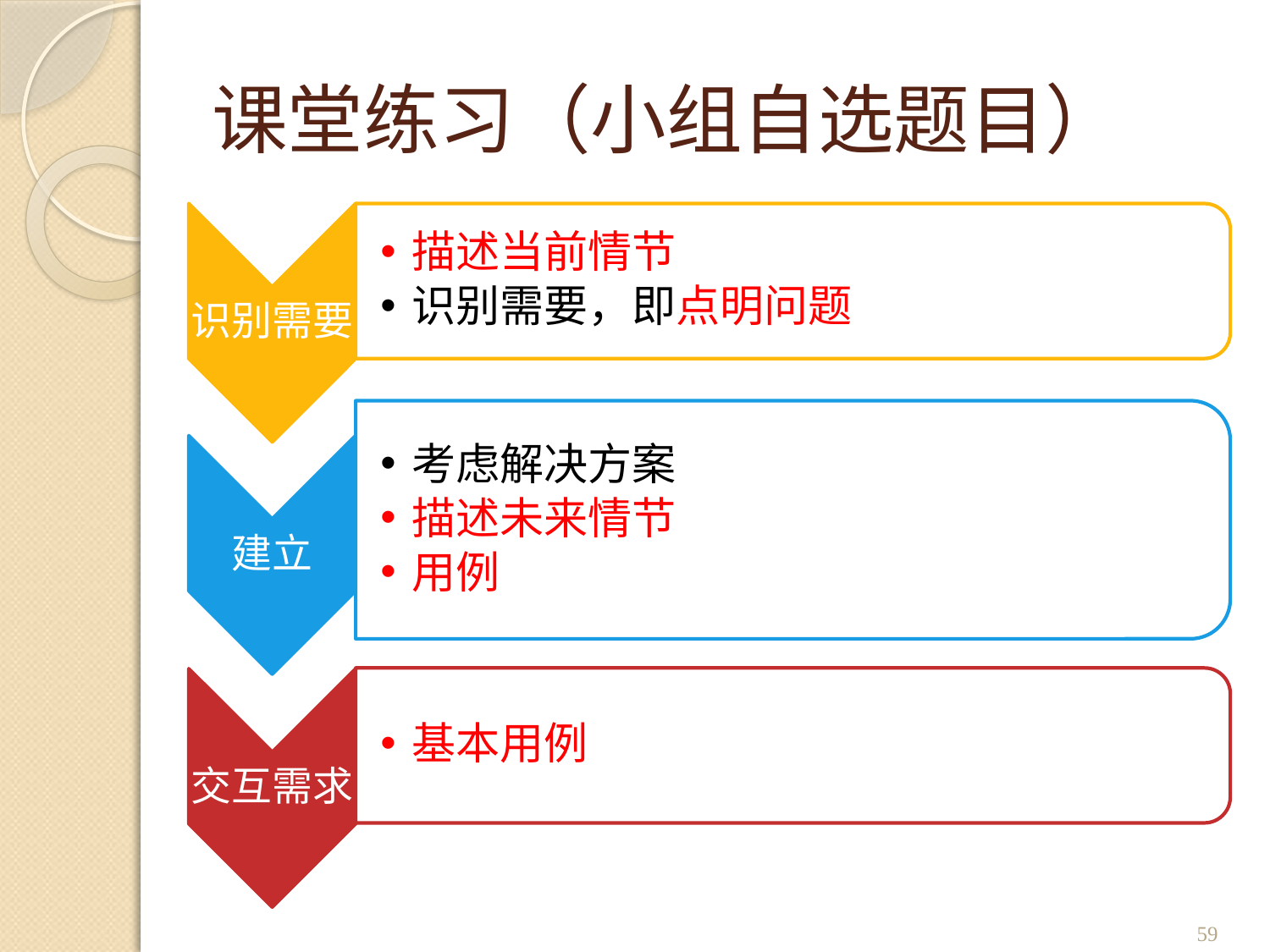

# 课堂练习（小组自选题目）
识别需要
描述当前情节
识别需要，即点明问题
建立
考虑解决方案
描述未来情节
用例
交互需求
基本用例
59